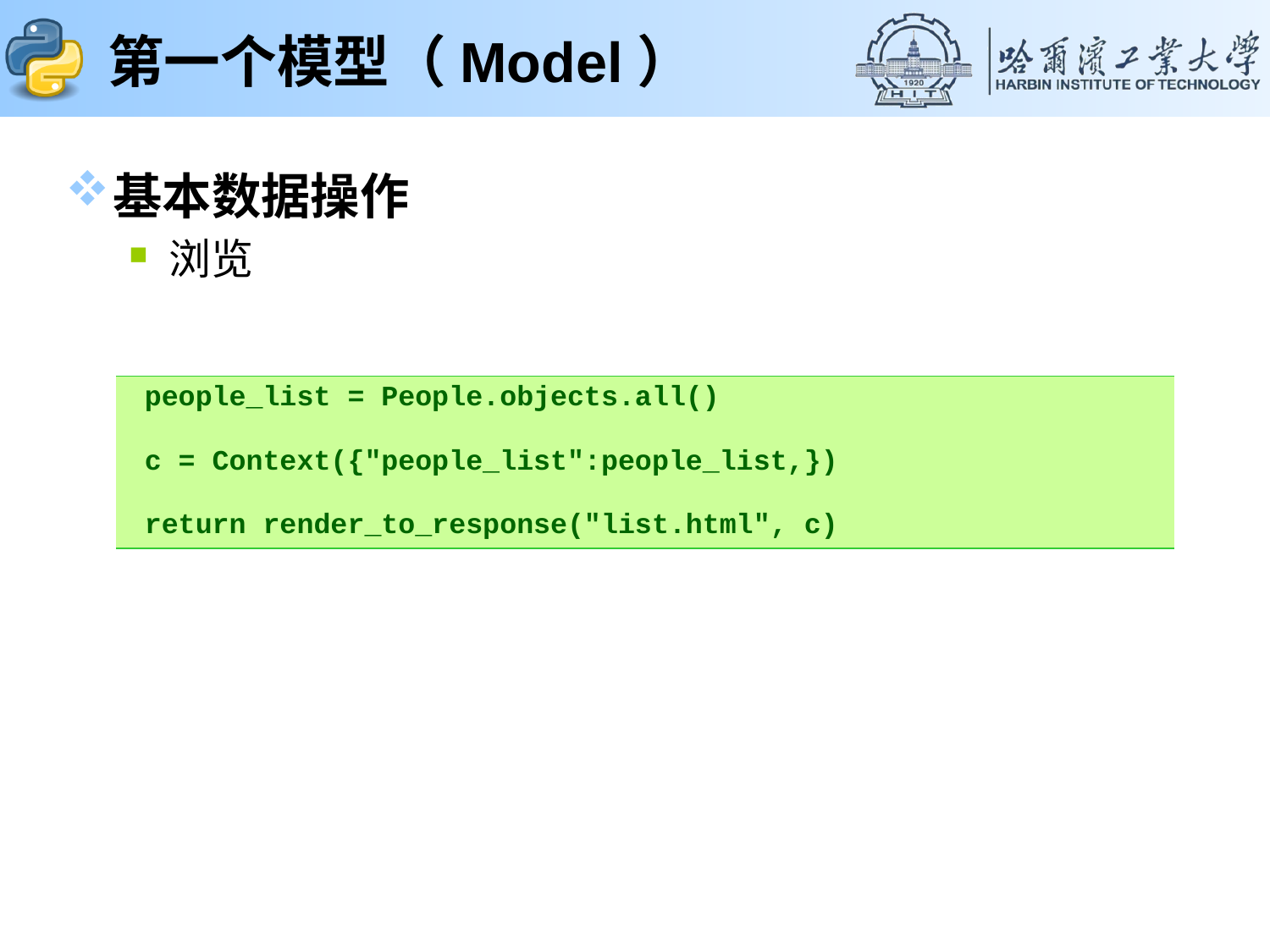

# 第一个模型（Model）
基本数据操作
浏览

| people\_list = People.objects.all() c = Context({"people\_list":people\_list,}) return render\_to\_response("list.html", c) |
| --- |